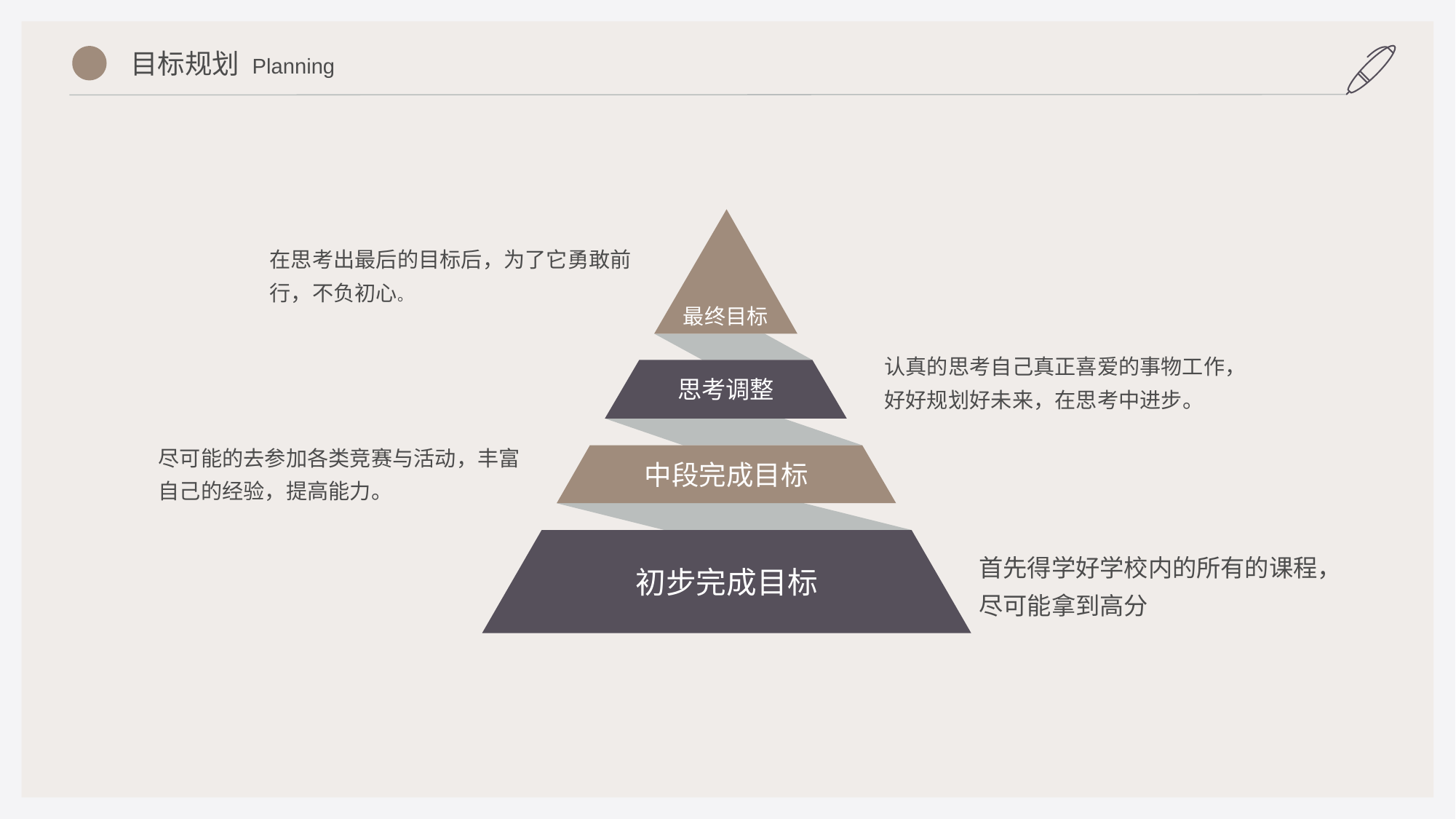

目标规划 Planning

最终目标
在思考出最后的目标后，为了它勇敢前行，不负初心。

认真的思考自己真正喜爱的事物工作，好好规划好未来，在思考中进步。
思考调整

尽可能的去参加各类竞赛与活动，丰富自己的经验，提高能力。
中段完成目标

初步完成目标
首先得学好学校内的所有的课程，尽可能拿到高分